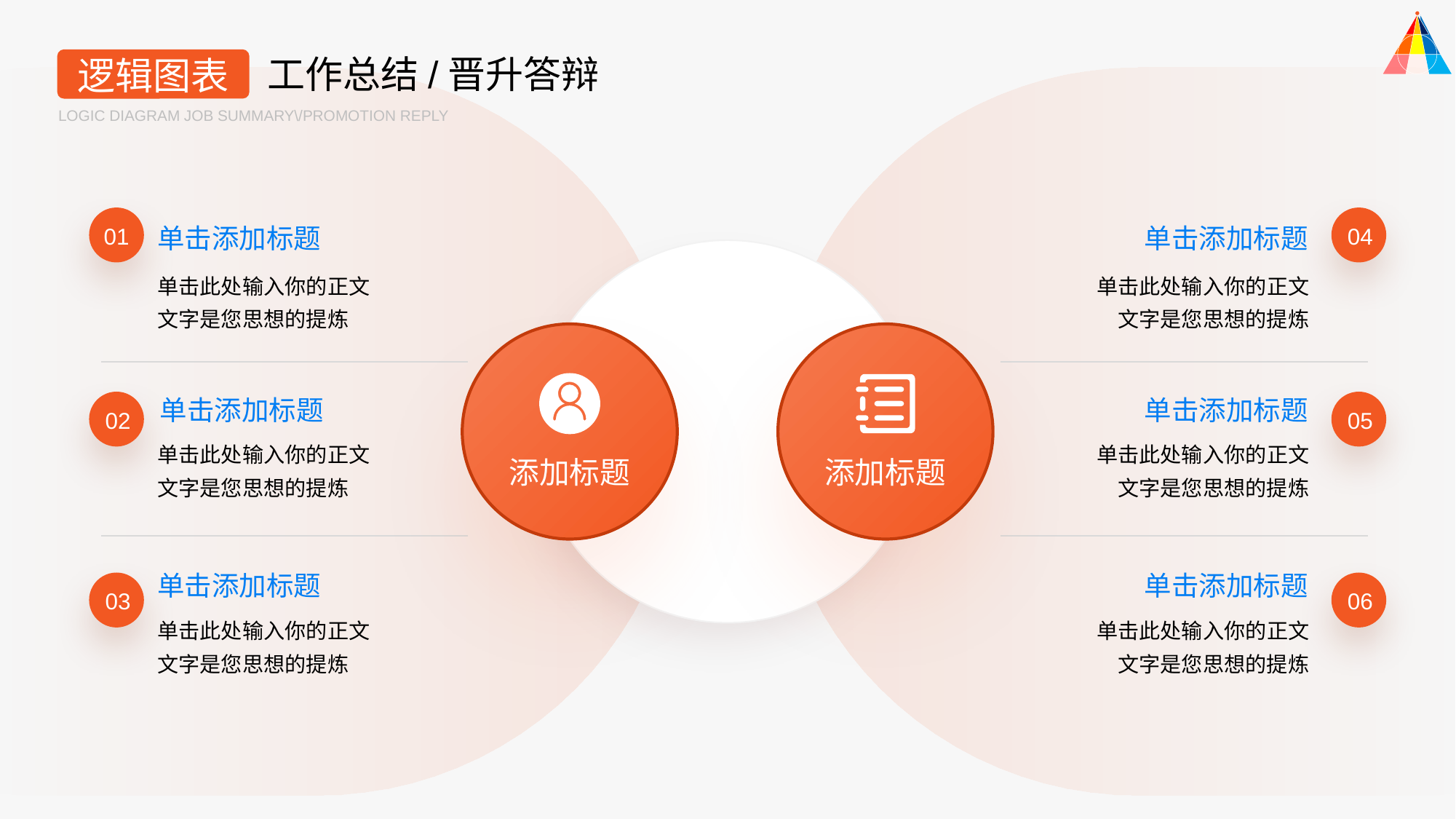

工作总结/晋升答辩

逻辑图表
LOGIC DIAGRAM JOB SUMMARY\/PROMOTION REPLY

01

04
单击添加标题
单击添加标题

单击此处输入你的正文
文字是您思想的提炼
单击此处输入你的正文
文字是您思想的提炼

单击添加标题
单击添加标题

02

05
单击此处输入你的正文
文字是您思想的提炼
单击此处输入你的正文
文字是您思想的提炼
添加标题
添加标题
单击添加标题
单击添加标题

03

06
单击此处输入你的正文
文字是您思想的提炼
单击此处输入你的正文
文字是您思想的提炼